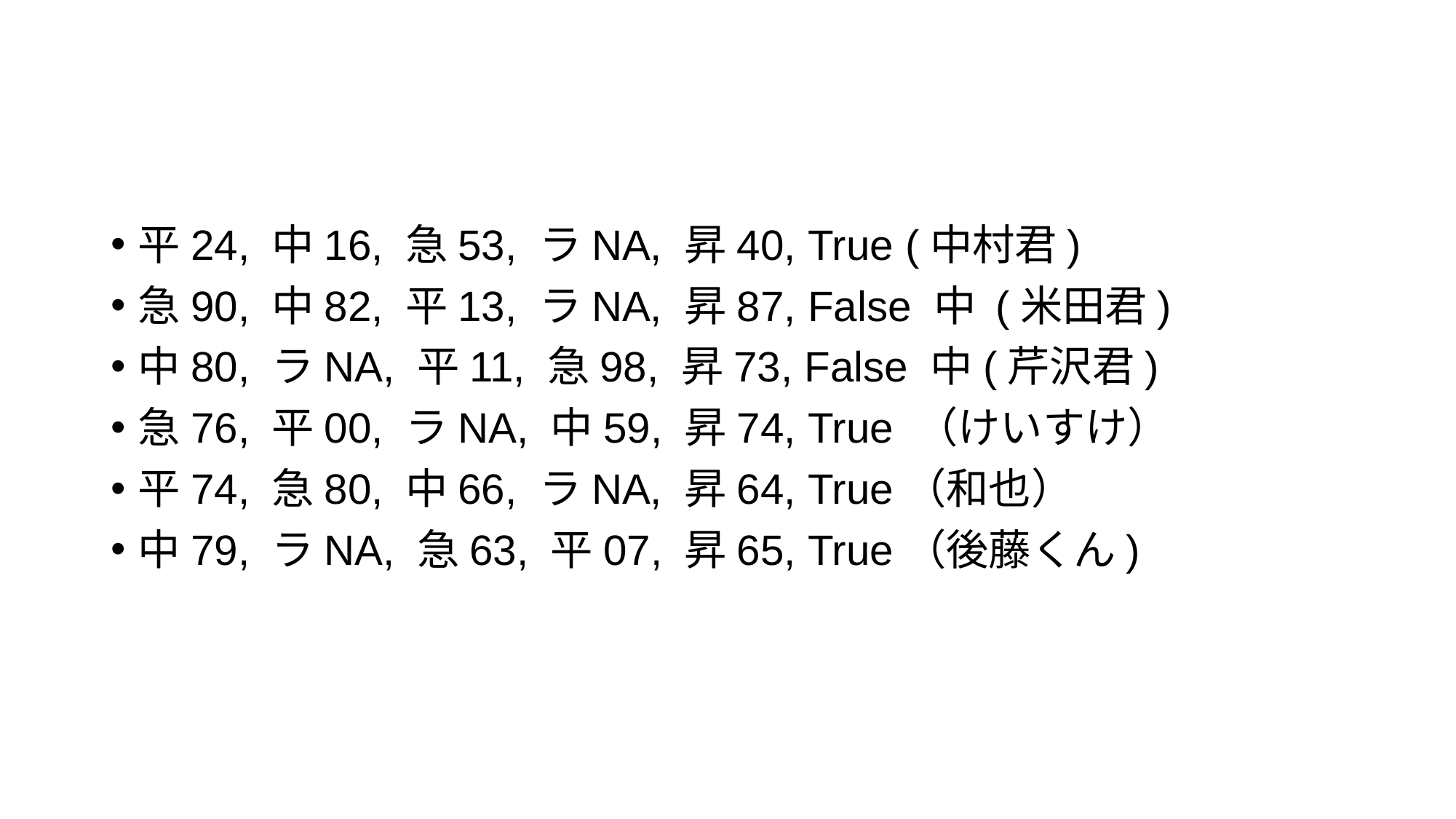

#
平24, 中16, 急53, ラNA, 昇40, True (中村君)
急90, 中82, 平13, ラNA, 昇87, False 中 (米田君)
中80, ラNA, 平11, 急98, 昇73, False 中(芹沢君)
急76, 平00, ラNA, 中59, 昇74, True （けいすけ）
平74, 急80, 中66, ラNA, 昇64, True（和也）
中79, ラNA, 急63, 平07, 昇65, True（後藤くん)